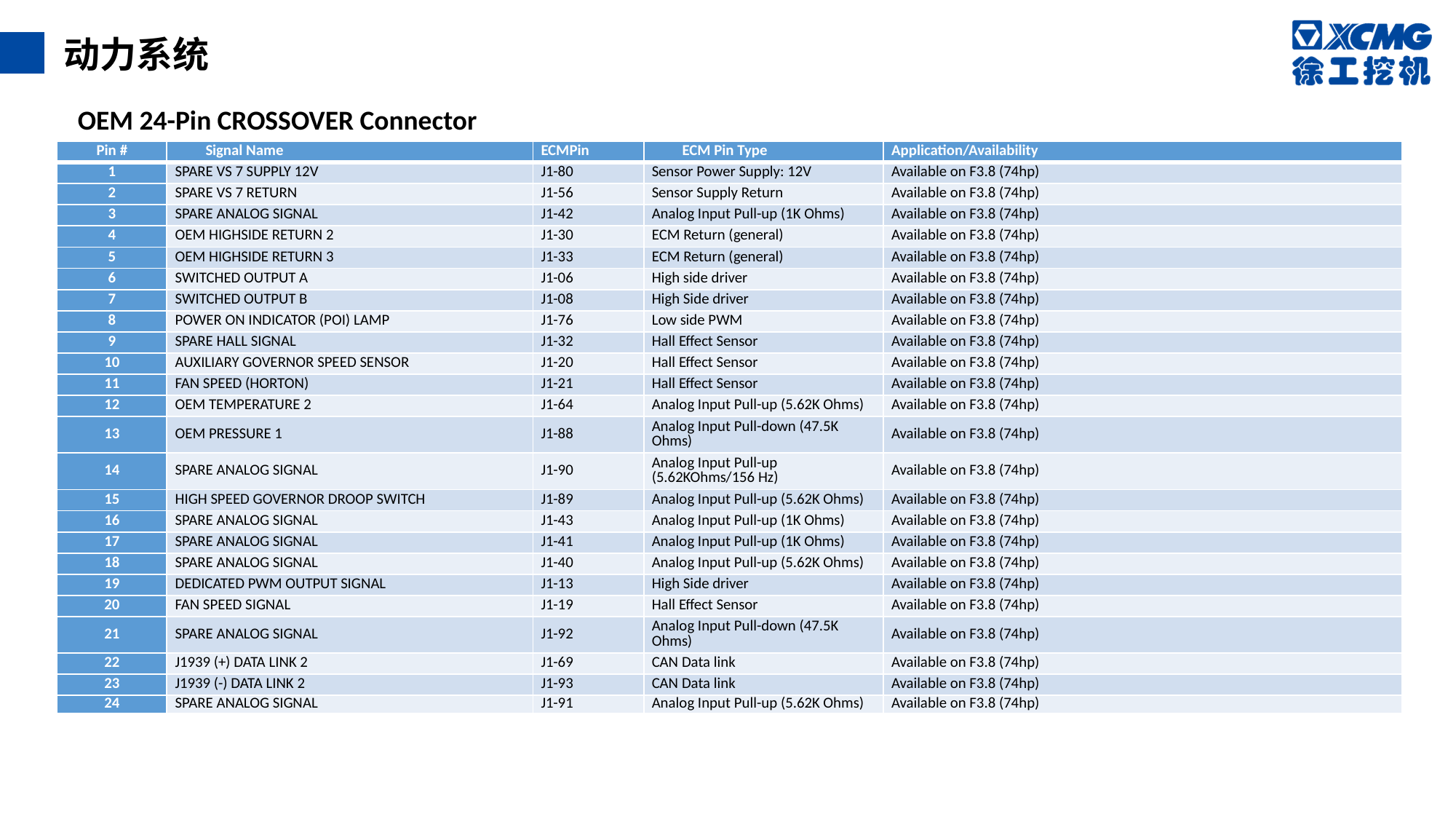

动力系统
OEM 24-Pin CROSSOVER Connector
| Pin # | Signal Name | ECMPin | ECM Pin Type | Application/Availability |
| --- | --- | --- | --- | --- |
| 1 | SPARE VS 7 SUPPLY 12V | J1-80 | Sensor Power Supply: 12V | Available on F3.8 (74hp) |
| 2 | SPARE VS 7 RETURN | J1-56 | Sensor Supply Return | Available on F3.8 (74hp) |
| 3 | SPARE ANALOG SIGNAL | J1-42 | Analog Input Pull-up (1K Ohms) | Available on F3.8 (74hp) |
| 4 | OEM HIGHSIDE RETURN 2 | J1-30 | ECM Return (general) | Available on F3.8 (74hp) |
| 5 | OEM HIGHSIDE RETURN 3 | J1-33 | ECM Return (general) | Available on F3.8 (74hp) |
| 6 | SWITCHED OUTPUT A | J1-06 | High side driver | Available on F3.8 (74hp) |
| 7 | SWITCHED OUTPUT B | J1-08 | High Side driver | Available on F3.8 (74hp) |
| 8 | POWER ON INDICATOR (POI) LAMP | J1-76 | Low side PWM | Available on F3.8 (74hp) |
| 9 | SPARE HALL SIGNAL | J1-32 | Hall Effect Sensor | Available on F3.8 (74hp) |
| 10 | AUXILIARY GOVERNOR SPEED SENSOR | J1-20 | Hall Effect Sensor | Available on F3.8 (74hp) |
| 11 | FAN SPEED (HORTON) | J1-21 | Hall Effect Sensor | Available on F3.8 (74hp) |
| 12 | OEM TEMPERATURE 2 | J1-64 | Analog Input Pull-up (5.62K Ohms) | Available on F3.8 (74hp) |
| 13 | OEM PRESSURE 1 | J1-88 | Analog Input Pull-down (47.5K Ohms) | Available on F3.8 (74hp) |
| 14 | SPARE ANALOG SIGNAL | J1-90 | Analog Input Pull-up (5.62KOhms/156 Hz) | Available on F3.8 (74hp) |
| 15 | HIGH SPEED GOVERNOR DROOP SWITCH | J1-89 | Analog Input Pull-up (5.62K Ohms) | Available on F3.8 (74hp) |
| 16 | SPARE ANALOG SIGNAL | J1-43 | Analog Input Pull-up (1K Ohms) | Available on F3.8 (74hp) |
| 17 | SPARE ANALOG SIGNAL | J1-41 | Analog Input Pull-up (1K Ohms) | Available on F3.8 (74hp) |
| 18 | SPARE ANALOG SIGNAL | J1-40 | Analog Input Pull-up (5.62K Ohms) | Available on F3.8 (74hp) |
| 19 | DEDICATED PWM OUTPUT SIGNAL | J1-13 | High Side driver | Available on F3.8 (74hp) |
| 20 | FAN SPEED SIGNAL | J1-19 | Hall Effect Sensor | Available on F3.8 (74hp) |
| 21 | SPARE ANALOG SIGNAL | J1-92 | Analog Input Pull-down (47.5K Ohms) | Available on F3.8 (74hp) |
| 22 | J1939 (+) DATA LINK 2 | J1-69 | CAN Data link | Available on F3.8 (74hp) |
| 23 | J1939 (-) DATA LINK 2 | J1-93 | CAN Data link | Available on F3.8 (74hp) |
| 24 | SPARE ANALOG SIGNAL | J1-91 | Analog Input Pull-up (5.62K Ohms) | Available on F3.8 (74hp) |